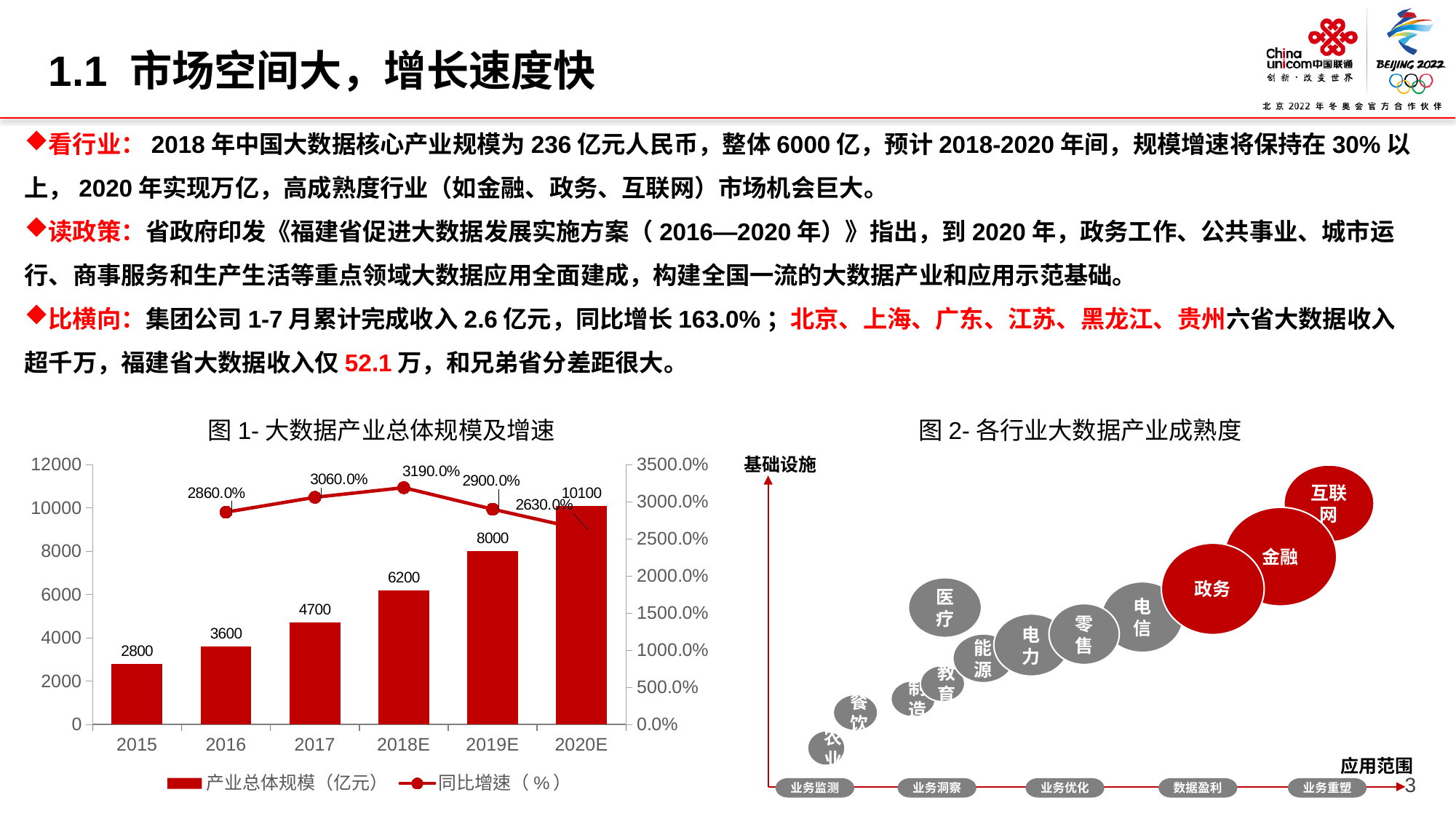

1.1 市场空间大，增长速度快
看行业：2018年中国大数据核心产业规模为236亿元人民币，整体6000亿，预计2018-2020年间，规模增速将保持在30%以上，2020年实现万亿，高成熟度行业（如金融、政务、互联网）市场机会巨大。
读政策：省政府印发《福建省促进大数据发展实施方案（2016—2020年）》指出，到2020年，政务工作、公共事业、城市运行、商事服务和生产生活等重点领域大数据应用全面建成，构建全国一流的大数据产业和应用示范基础。
比横向：集团公司1-7月累计完成收入2.6亿元，同比增长163.0%；北京、上海、广东、江苏、黑龙江、贵州六省大数据收入超千万，福建省大数据收入仅52.1万，和兄弟省分差距很大。
图1-大数据产业总体规模及增速
图2-各行业大数据产业成熟度

### Chart

| Category | 产业总体规模（亿元） | 同比增速（%） |
|---|---|---|
| 2015 | 2800.0 | None |
| 2016 | 3600.0 | 28.6 |
| 2017 | 4700.0 | 30.6 |
| 2018E | 6200.0 | 31.9 |
| 2019E | 8000.0 | 29.0 |
| 2020E | 10100.0 | 26.3 |
基础设施
互联网
金融
政务
医疗
电信
零售
电力
能源
教育
制造
餐饮
农业
应用范围
业务监测
业务洞察
业务优化
数据盈利
业务重塑